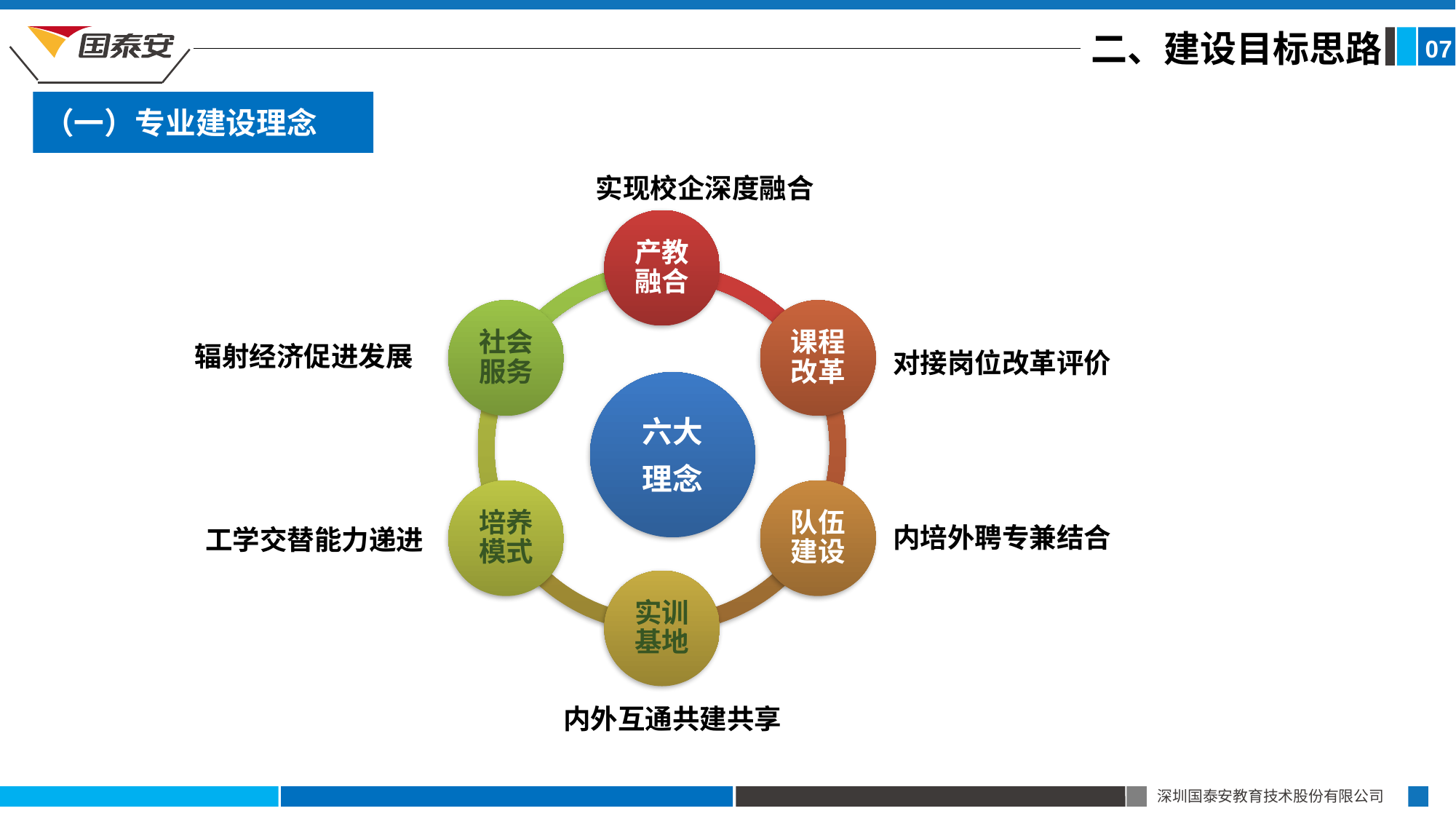

二、建设目标思路
07
（一）专业建设理念
实现校企深度融合
六大
理念
产教融合
课程改革
队伍建设
实训基地
培养模式
社会服务
辐射经济促进发展
对接岗位改革评价
内培外聘专兼结合
工学交替能力递进
内外互通共建共享